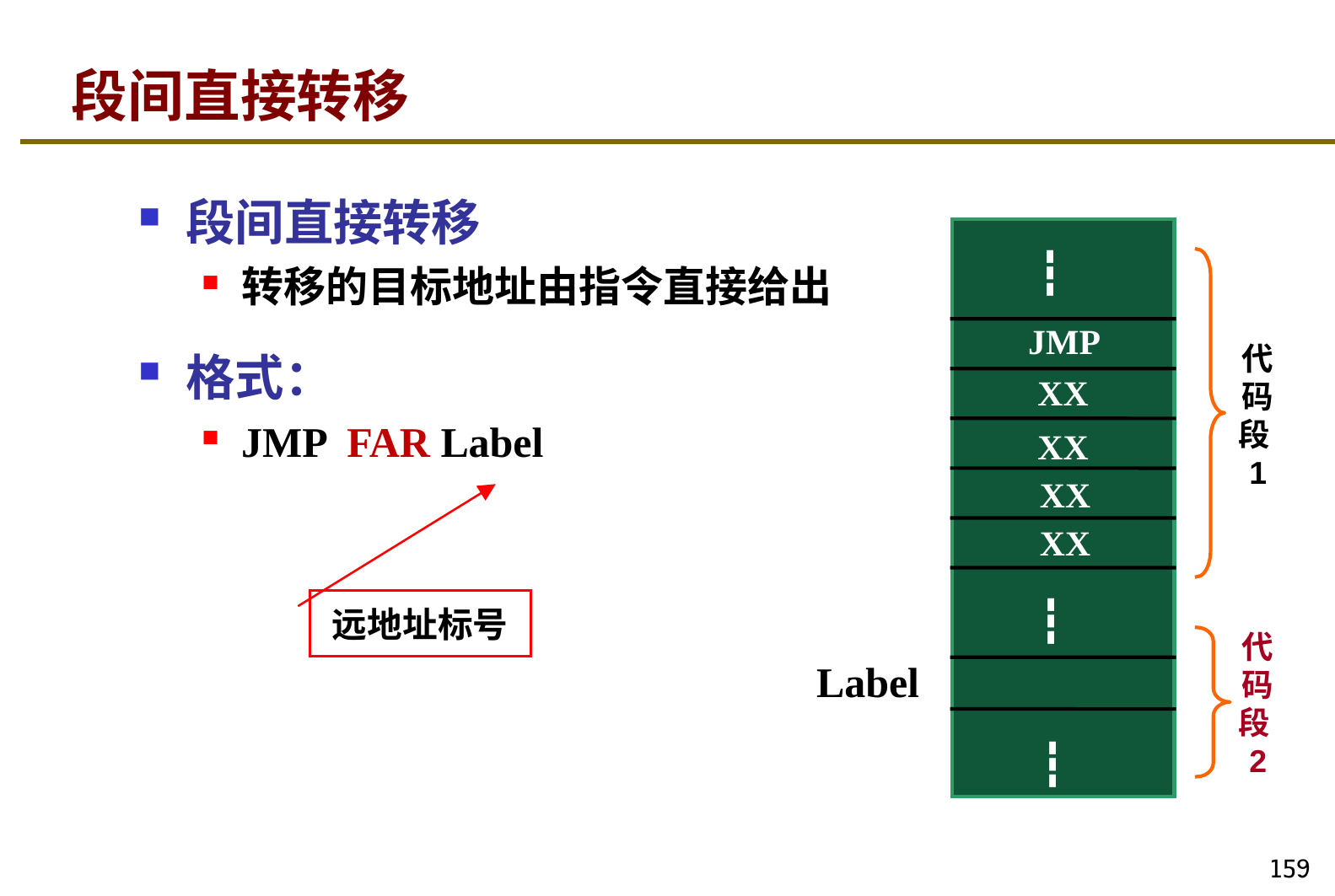

# 段间直接转移
段间直接转移
转移的目标地址由指令直接给出
格式：
JMP  FAR Label

┇

JMP

代码段1
XX

XX
XX

XX

┇
远地址标号
代码段2

Label

┇
159